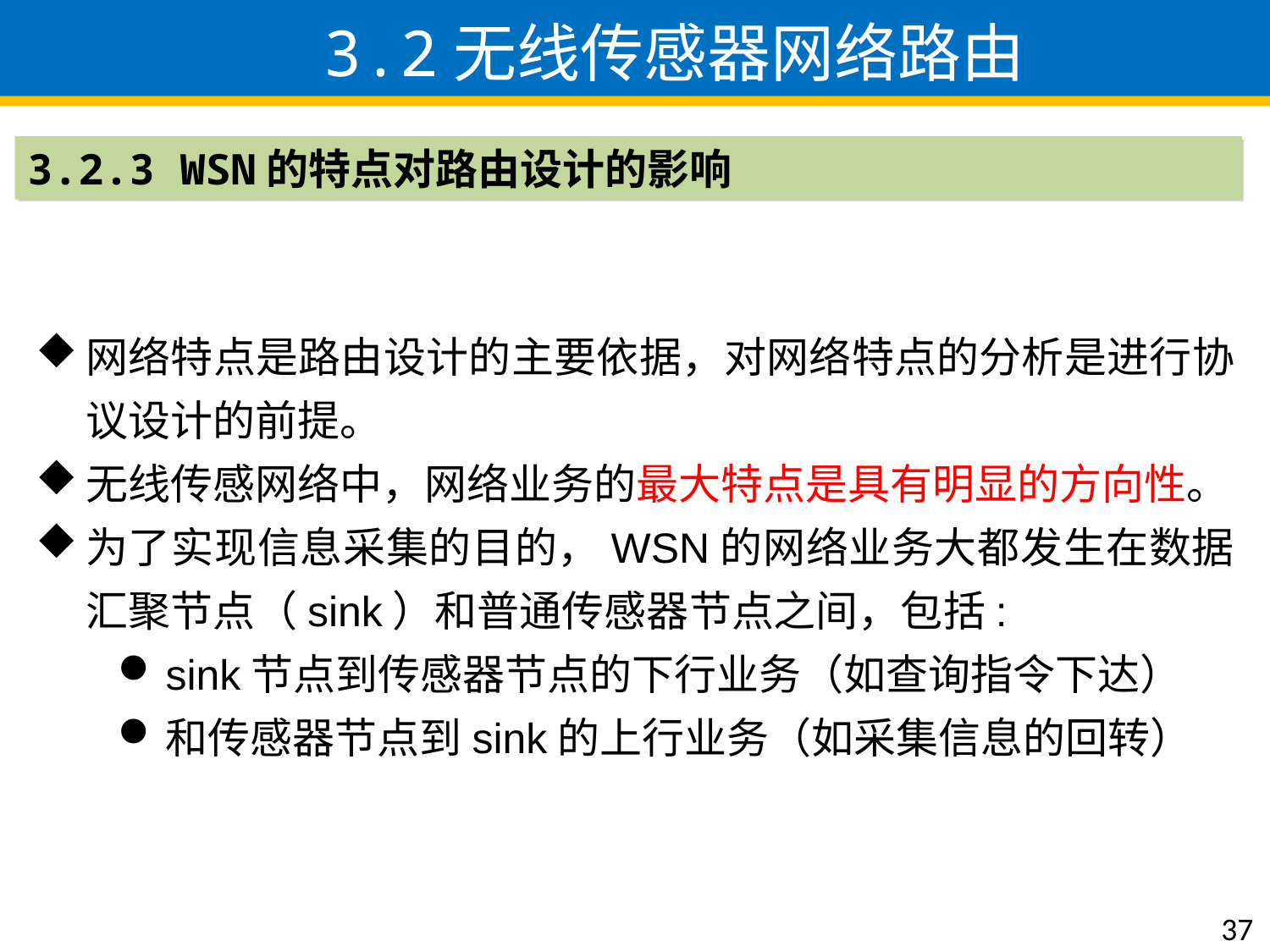

3.2无线传感器网络路由
3.2.3 WSN的特点对路由设计的影响
网络特点是路由设计的主要依据，对网络特点的分析是进行协议设计的前提。
无线传感网络中，网络业务的最大特点是具有明显的方向性。
为了实现信息采集的目的，WSN的网络业务大都发生在数据汇聚节点（sink）和普通传感器节点之间，包括:
sink节点到传感器节点的下行业务（如查询指令下达）
和传感器节点到sink的上行业务（如采集信息的回转）
37